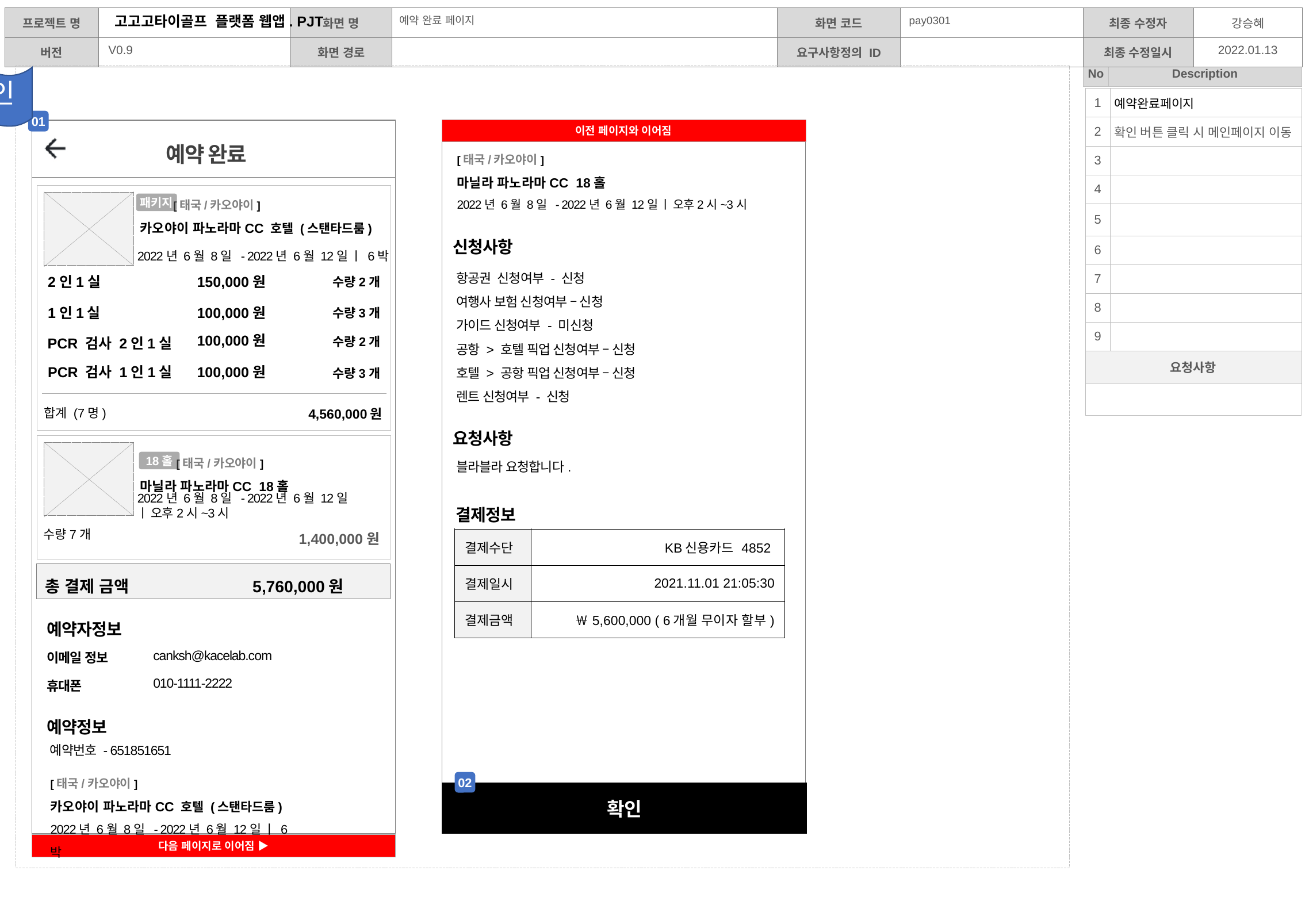

예약 완료 페이지
pay0301

디자인
예약자,
여행객정보
| 1 | 예약완료페이지 |
| --- | --- |
| 2 | 확인 버튼 클릭 시 메인페이지 이동 |
| 3 |  |
| 4 |  |
| 5 |  |
| 6 |  |
| 7 |  |
| 8 |  |
| 9 |  |
| 요청사항 |  |
|  |  |
01
예약 완료
[태국/카오야이]
마닐라 파노라마CC  18홀
2022년 6월 8일  - 2022년 6월 12일 ㅣ 오후2시~3시
총인원정보

           [태국/카오야이]
카오야이 파노라마CC 호텔 (스탠타드룸)

패키지
| 신청사항 |
| --- |
2022년 6월 8일  - 2022년 6월 12일 ㅣ 6박
항공권  신청여부 - 신청
여행사 보험 신청여부 – 신청
가이드 신청여부 - 미신청
공항 > 호텔 픽업 신청여부 – 신청
호텔 > 공항 픽업 신청여부 – 신청
렌트 신청여부 - 신청

2인1실
150,000원

수량2개
1인1실
수량3개
100,000원

PCR 검사 2인1실

수량2개
100,000원
PCR 검사 1인1실
100,000원
수량3개
  4,560,000원

합계 (7명)
| 요청사항 |
| --- |

            [태국/카오야이]
마닐라 파노라마CC  18홀
블라블라 요청합니다.
18홀
2022년 6월 8일  - 2022년 6월 12일
ㅣ 오후2시~3시
| 결제정보 |  |
| --- | --- |
수량7개

1,400,000원

| 결제수단 | KB신용카드 4852 |
| --- | --- |
| 결제일시 | 2021.11.01 21:05:30 |
| 결제금액 | ￦5,600,000 ( 6개월 무이자 할부) |
총 결제 금액                          5,760,000원
| 예약자정보 |  |
| --- | --- |
| 이메일 정보 | canksh@kacelab.com |
| 휴대폰 | 010-1111-2222 |
| 예약정보 |  |
| --- | --- |
예약번호 - 651851651
[태국/카오야이]
카오야이 파노라마CC 호텔 (스탠타드룸)
2022년 6월 8일  - 2022년 6월 12일 ㅣ 6박

02
| 확인 |
| --- |